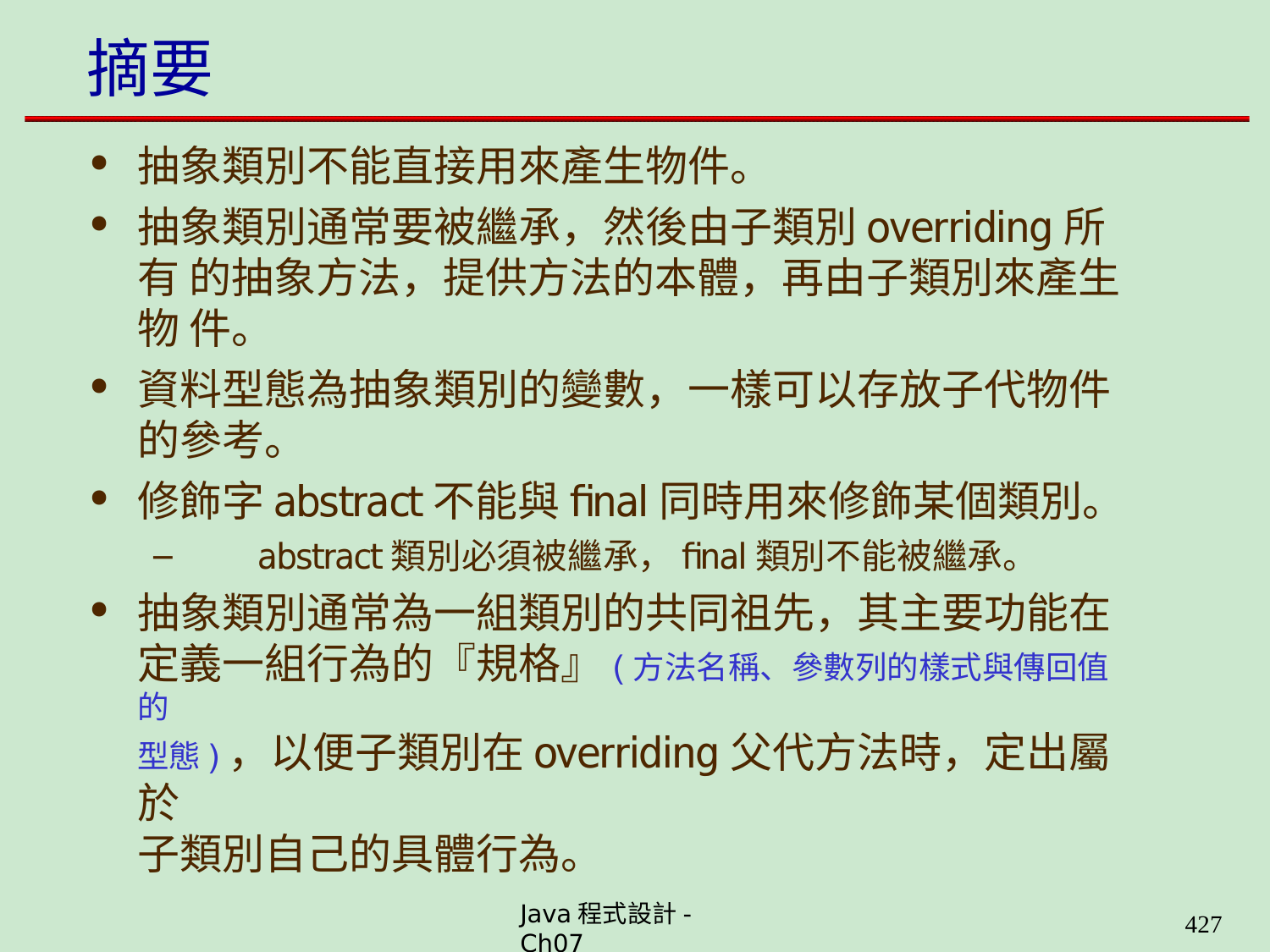

# 摘要
抽象類別不能直接用來產生物件。
抽象類別通常要被繼承，然後由子類別overriding所有 的抽象方法，提供方法的本體，再由子類別來產生物 件。
資料型態為抽象類別的變數，一樣可以存放子代物件
的參考。
修飾字abstract不能與final同時用來修飾某個類別。
–	abstract類別必須被繼承，final類別不能被繼承。
抽象類別通常為一組類別的共同祖先，其主要功能在
定義一組行為的『規格』(方法名稱、參數列的樣式與傳回值的
型態)，以便子類別在overriding父代方法時，定出屬於
子類別自己的具體行為。
Java程式設計-Ch07
427